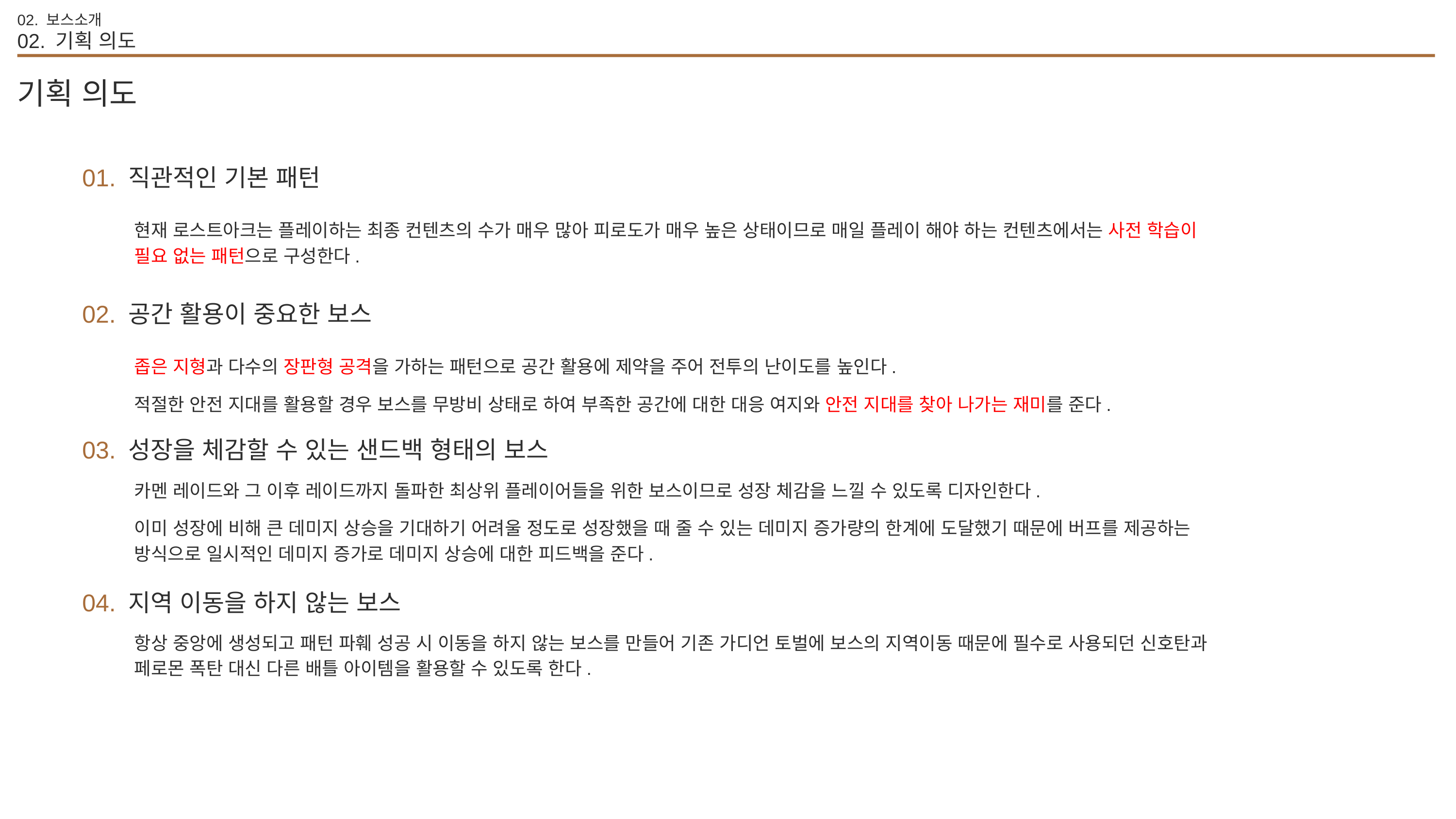

02. 보스소개
02. 기획 의도

기획 의도
01. 직관적인 기본 패턴
현재 로스트아크는 플레이하는 최종 컨텐츠의 수가 매우 많아 피로도가 매우 높은 상태이므로 매일 플레이 해야 하는 컨텐츠에서는 사전 학습이 필요 없는 패턴으로 구성한다.
02. 공간 활용이 중요한 보스
좁은 지형과 다수의 장판형 공격을 가하는 패턴으로 공간 활용에 제약을 주어 전투의 난이도를 높인다.
적절한 안전 지대를 활용할 경우 보스를 무방비 상태로 하여 부족한 공간에 대한 대응 여지와 안전 지대를 찾아 나가는 재미를 준다.
03. 성장을 체감할 수 있는 샌드백 형태의 보스
카멘 레이드와 그 이후 레이드까지 돌파한 최상위 플레이어들을 위한 보스이므로 성장 체감을 느낄 수 있도록 디자인한다.
이미 성장에 비해 큰 데미지 상승을 기대하기 어려울 정도로 성장했을 때 줄 수 있는 데미지 증가량의 한계에 도달했기 때문에 버프를 제공하는 방식으로 일시적인 데미지 증가로 데미지 상승에 대한 피드백을 준다.
04. 지역 이동을 하지 않는 보스
항상 중앙에 생성되고 패턴 파훼 성공 시 이동을 하지 않는 보스를 만들어 기존 가디언 토벌에 보스의 지역이동 때문에 필수로 사용되던 신호탄과 페로몬 폭탄 대신 다른 배틀 아이템을 활용할 수 있도록 한다.